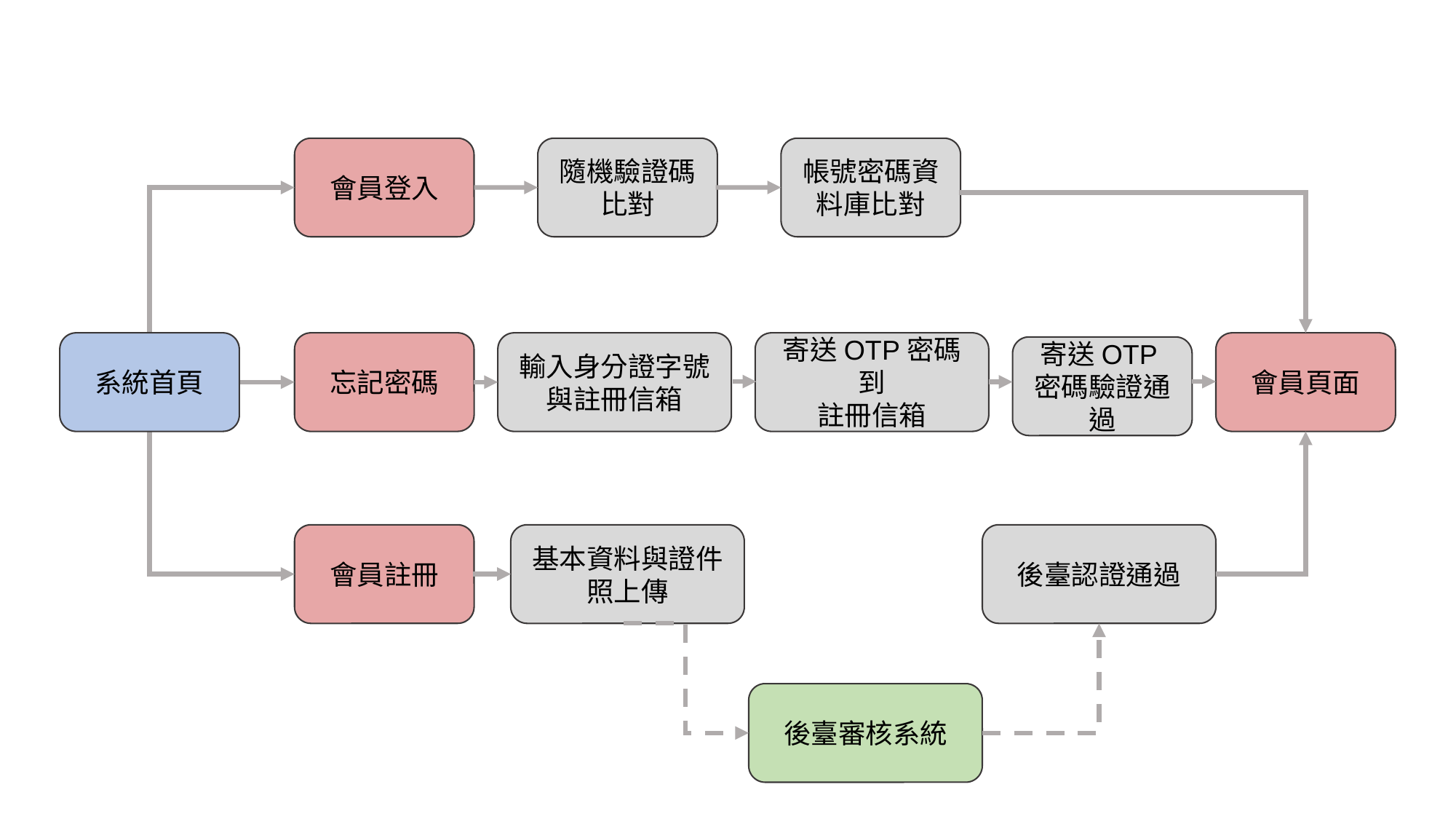

會員登入
隨機驗證碼比對
帳號密碼資料庫比對
系統首頁
忘記密碼
輸入身分證字號與註冊信箱
寄送OTP密碼到
註冊信箱
會員頁面
寄送OTP密碼驗證通過
會員註冊
基本資料與證件照上傳
後臺認證通過
後臺審核系統